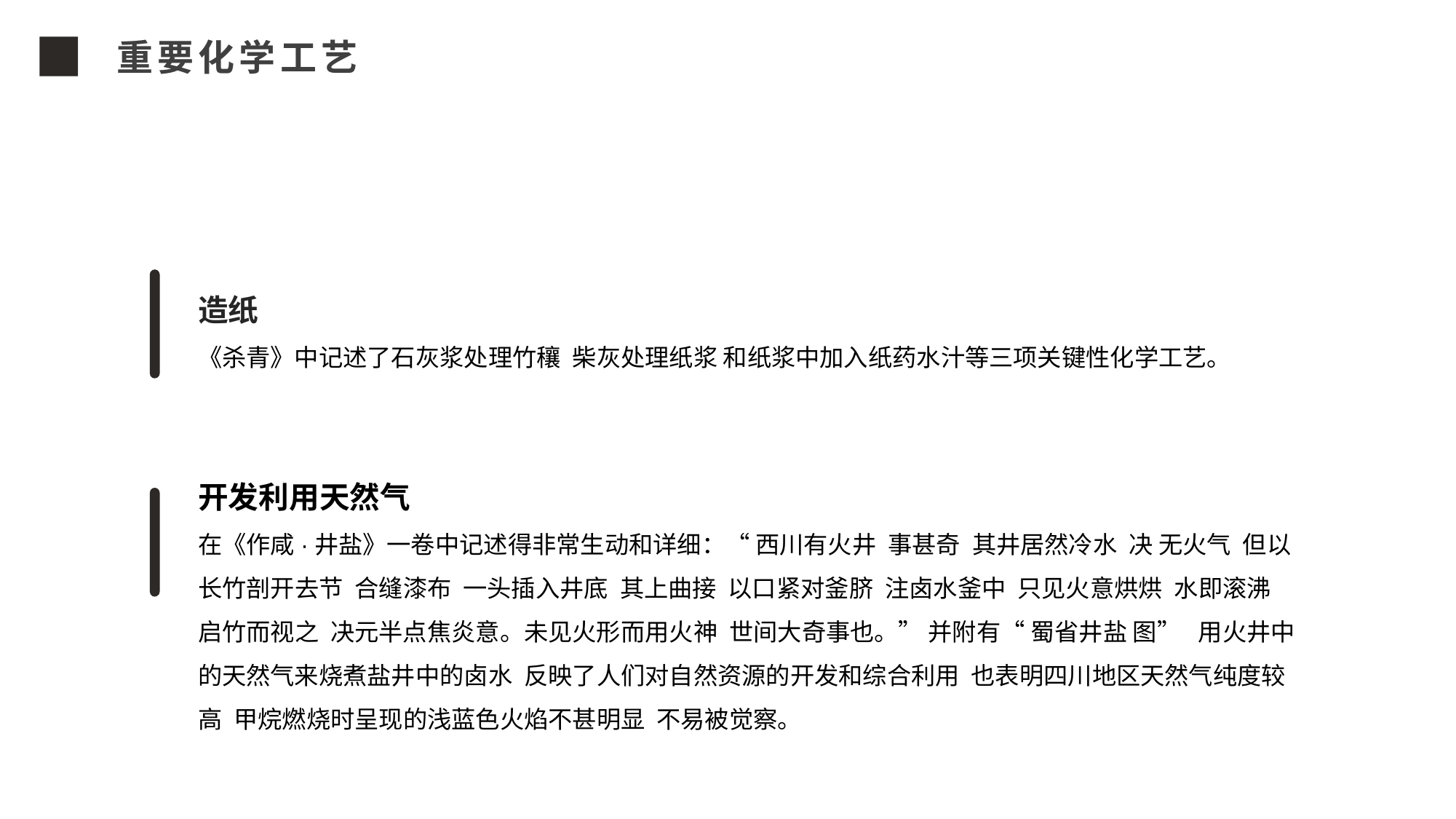

重要化学工艺

造纸
《杀青》中记述了石灰浆处理竹穰柴灰处理纸浆 和纸浆中加入纸药水汁等三项关键性化学工艺。

开发利用天然气
在《作咸·井盐》一卷中记述得非常生动和详细：“ 西川有火井事甚奇其井居然冷水决 无火气但以长竹剖开去节合缝漆布一头插入井底其上曲接以口紧对釜脐注卤水釜中只见火意烘烘水即滚沸启竹而视之决元半点焦炎意。未见火形而用火神世间大奇事也。” 并附有“ 蜀省井盐 图” 用火井中的天然气来烧煮盐井中的卤水反映了人们对自然资源的开发和综合利用也表明四川地区天然气纯度较高甲烷燃烧时呈现的浅蓝色火焰不甚明显不易被觉察。